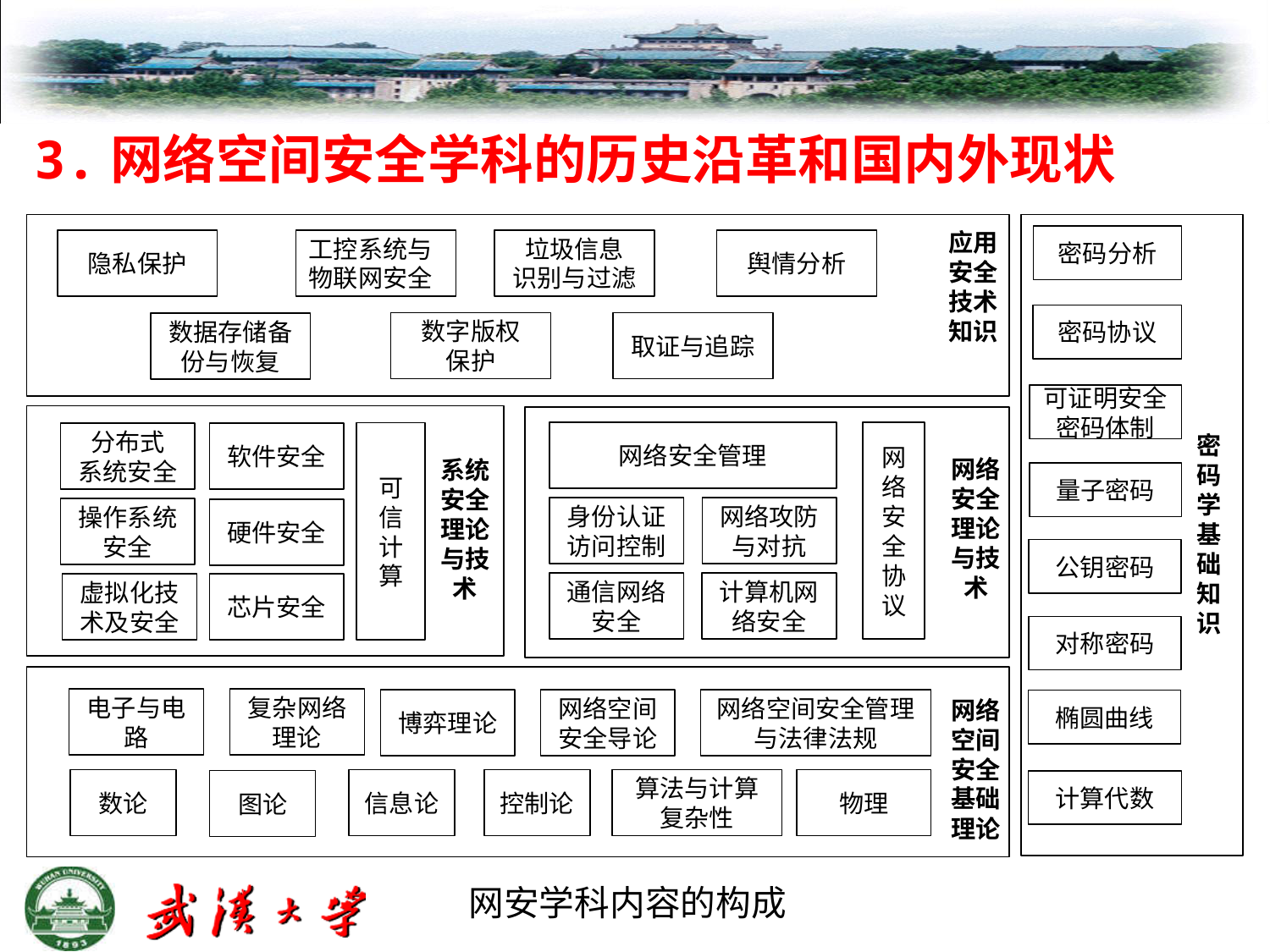

# 3.网络空间安全学科的历史沿革和国内外现状

应用安全技术知识
密码分析
隐私保护
工控系统与物联网安全
垃圾信息
识别与过滤
舆情分析
密码协议
数字版权
保护
取证与追踪
数据存储备份与恢复
可证明安全密码体制

网络安全管理
网络安全协议
分布式
系统安全
软件安全
可信计算
密码学基础知识
网络安全理论与技术
系统安全理论与技术
量子密码
身份认证访问控制
网络攻防与对抗
操作系统安全
硬件安全
公钥密码
通信网络安全
计算机网络安全
虚拟化技术及安全
芯片安全
对称密码

网络空间安全基础理论
电子与电路
复杂网络理论
博弈理论
网络空间安全导论
网络空间安全管理与法律法规
椭圆曲线
数论
信息论
控制论
算法与计算复杂性
物理
图论
计算代数
网安学科内容的构成